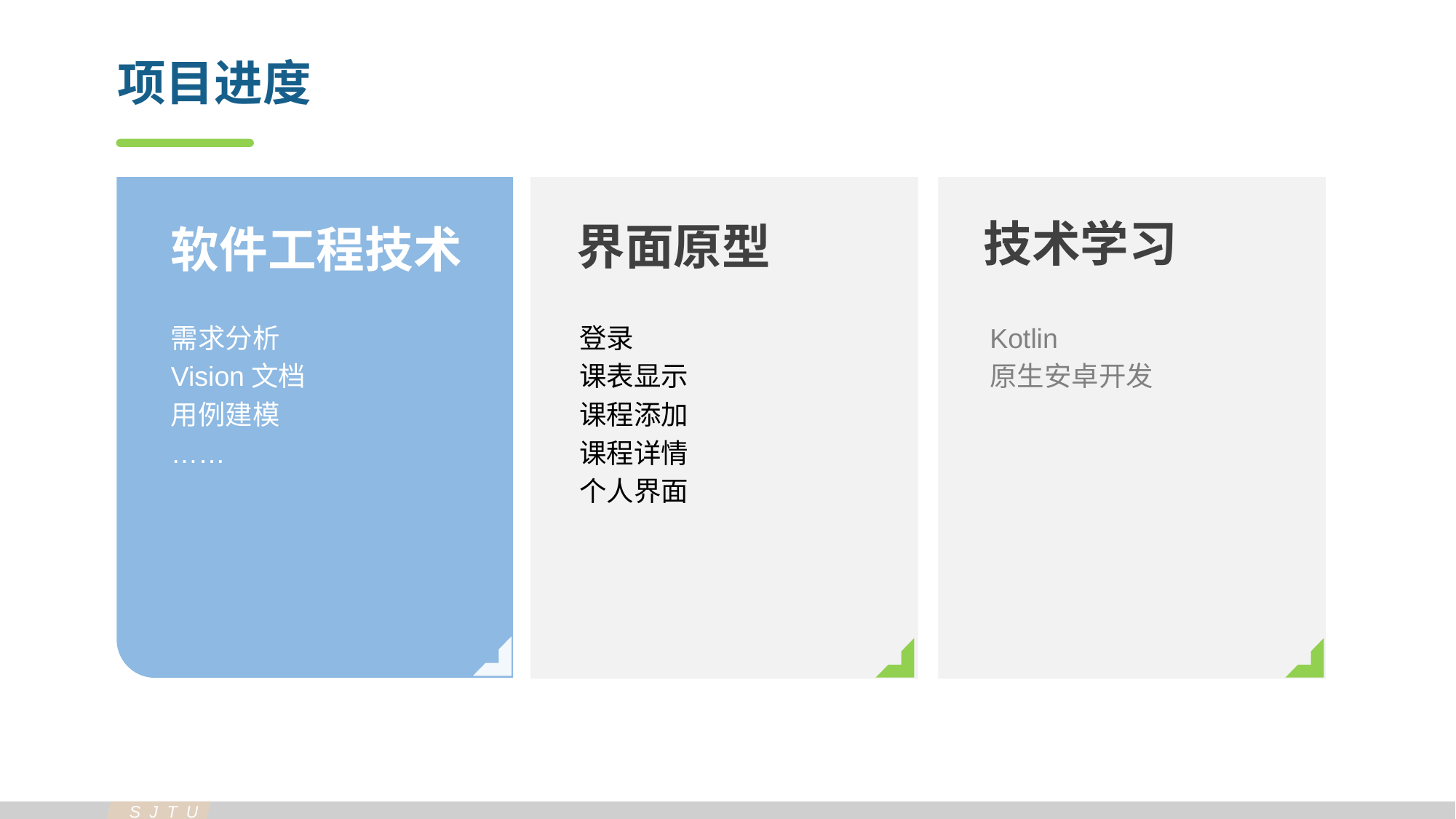

项目进度

技术学习
界面原型

软件工程技术
Kotlin
原生安卓开发
需求分析
Vision文档
用例建模
……
登录
课表显示
课程添加
课程详情
个人界面

2